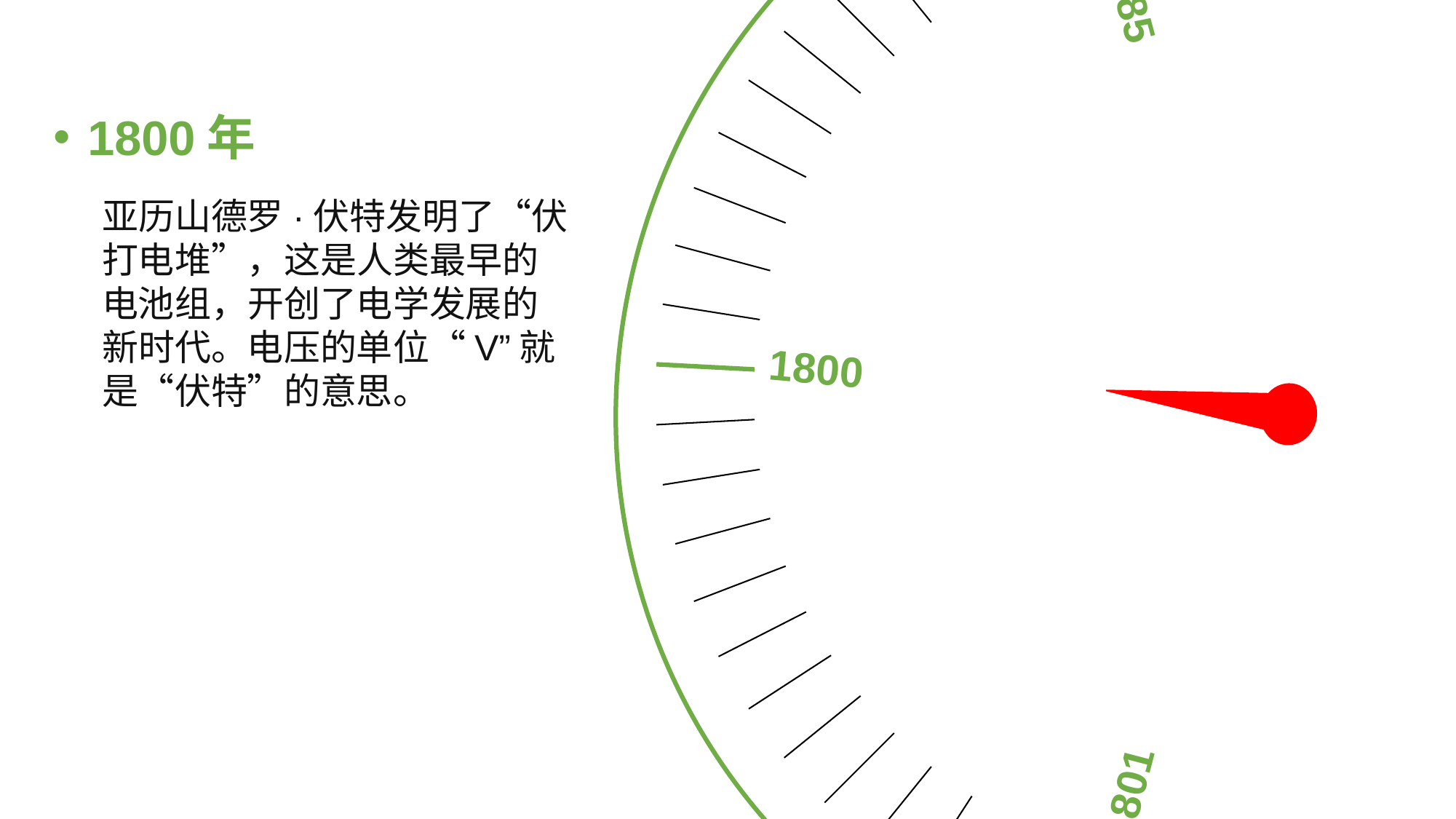

1784
1782
1785
1801
1800
1800年
亚历山德罗·伏特发明了“伏打电堆”，这是人类最早的电池组，开创了电学发展的新时代。电压的单位“V”就是“伏特”的意思。